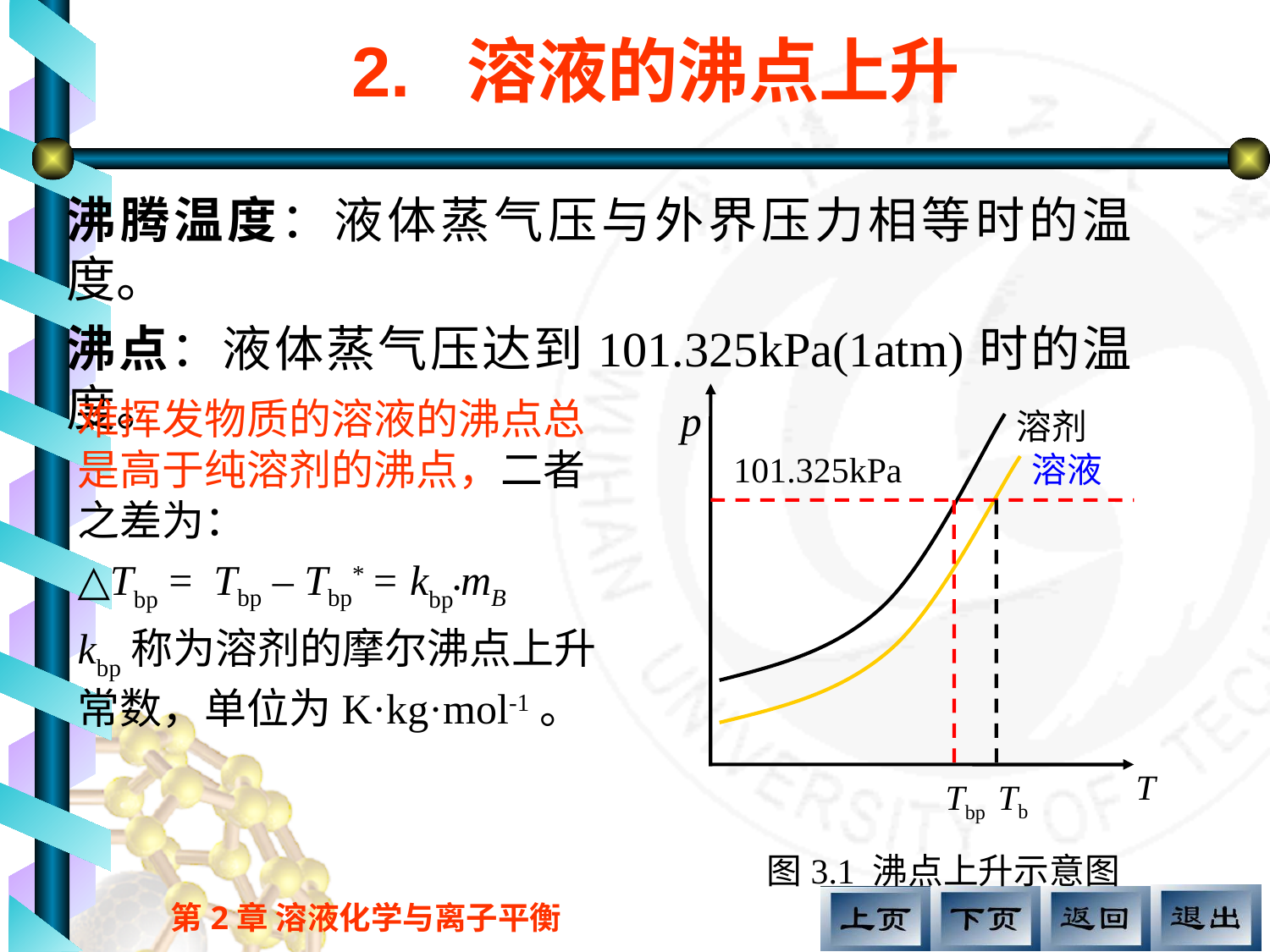

2.  溶液的沸点上升
沸腾温度：液体蒸气压与外界压力相等时的温度。
沸点：液体蒸气压达到101.325kPa(1atm)时的温度。

p

T
难挥发物质的溶液的沸点总是高于纯溶剂的沸点，二者之差为：
△Tbp =  Tbp – Tbp* = kbp•mB
kbp称为溶剂的摩尔沸点上升常数，单位为K·kg·mol-1。
溶剂

101.325kPa

溶液

Tbp

Tb
图3.1 沸点上升示意图